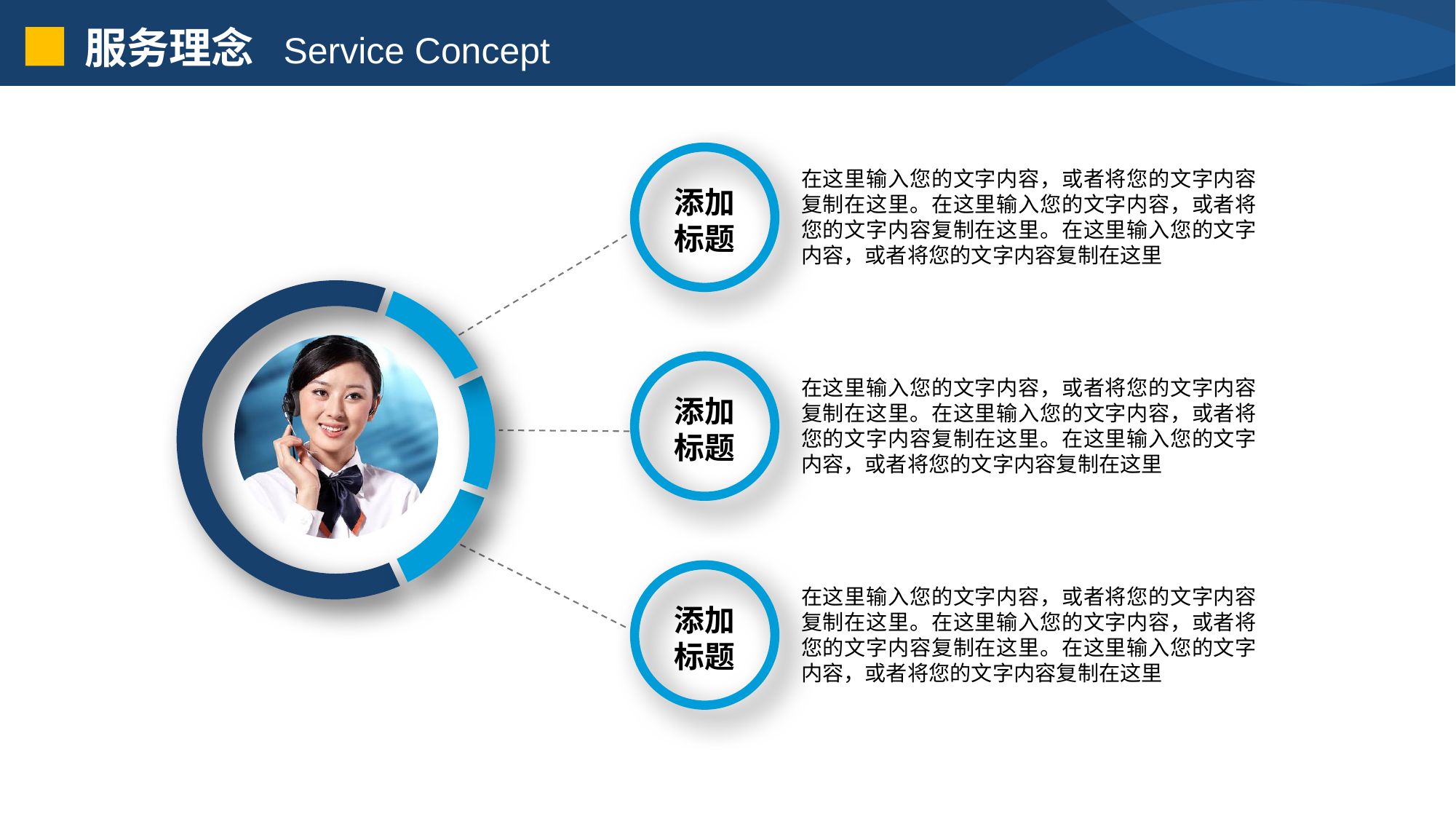

服务理念  Service Concept

在这里输入您的文字内容，或者将您的文字内容复制在这里。在这里输入您的文字内容，或者将您的文字内容复制在这里。在这里输入您的文字内容，或者将您的文字内容复制在这里
添加
标题

在这里输入您的文字内容，或者将您的文字内容复制在这里。在这里输入您的文字内容，或者将您的文字内容复制在这里。在这里输入您的文字内容，或者将您的文字内容复制在这里
添加
标题

在这里输入您的文字内容，或者将您的文字内容复制在这里。在这里输入您的文字内容，或者将您的文字内容复制在这里。在这里输入您的文字内容，或者将您的文字内容复制在这里
添加
标题